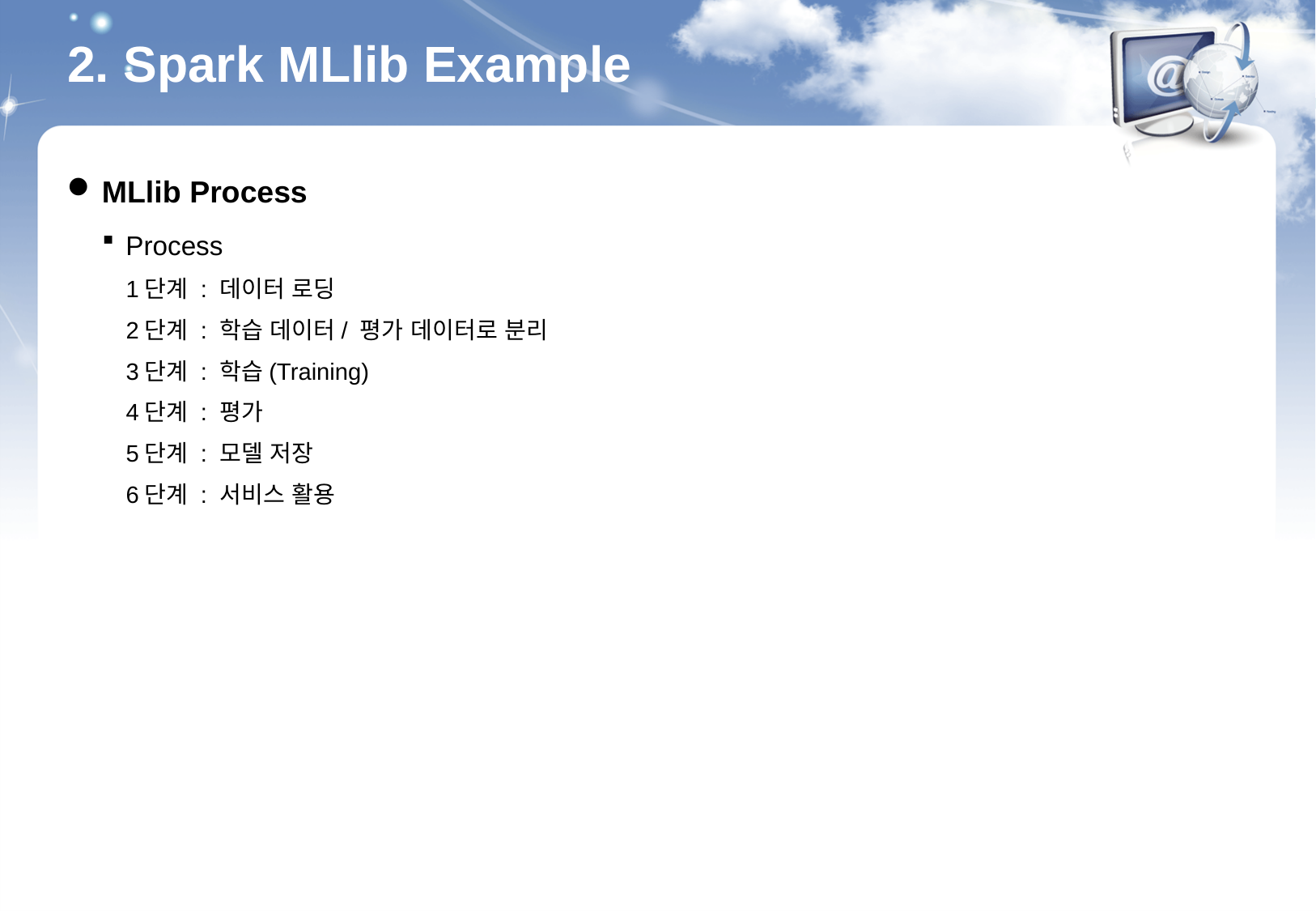

2. Spark MLlib Example
MLlib Process
Process
1단계 : 데이터 로딩
2단계 : 학습 데이터/ 평가 데이터로 분리
3단계 : 학습(Training)
4단계 : 평가
5단계 : 모델 저장
6단계 : 서비스 활용